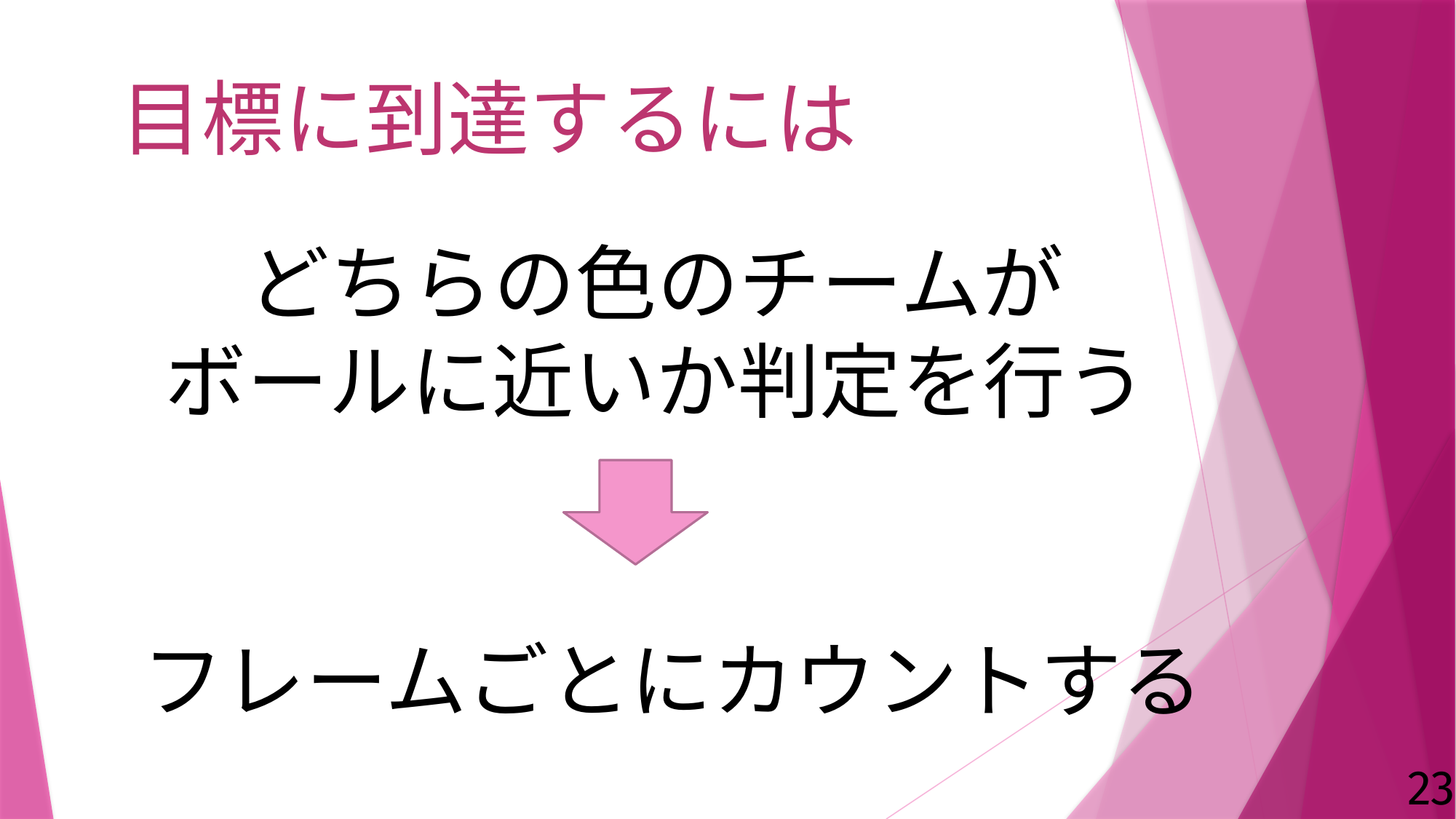

目標に到達するには
どちらの色のチームが
ボールに近いか判定を行う

フレームごとにカウントする
23